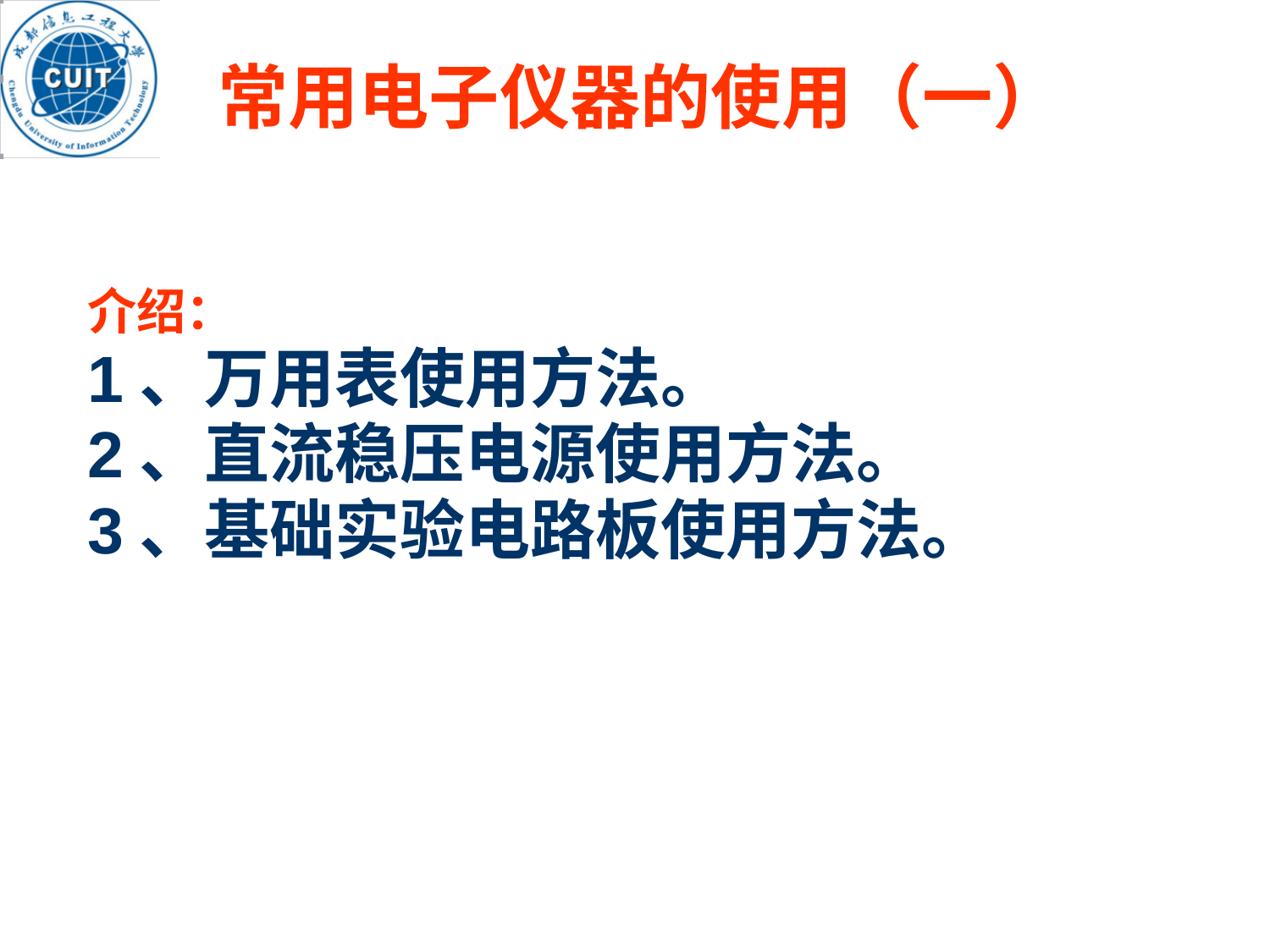

常用电子仪器的使用（一）

介绍：
1、万用表使用方法。
2、直流稳压电源使用方法。
3、基础实验电路板使用方法。